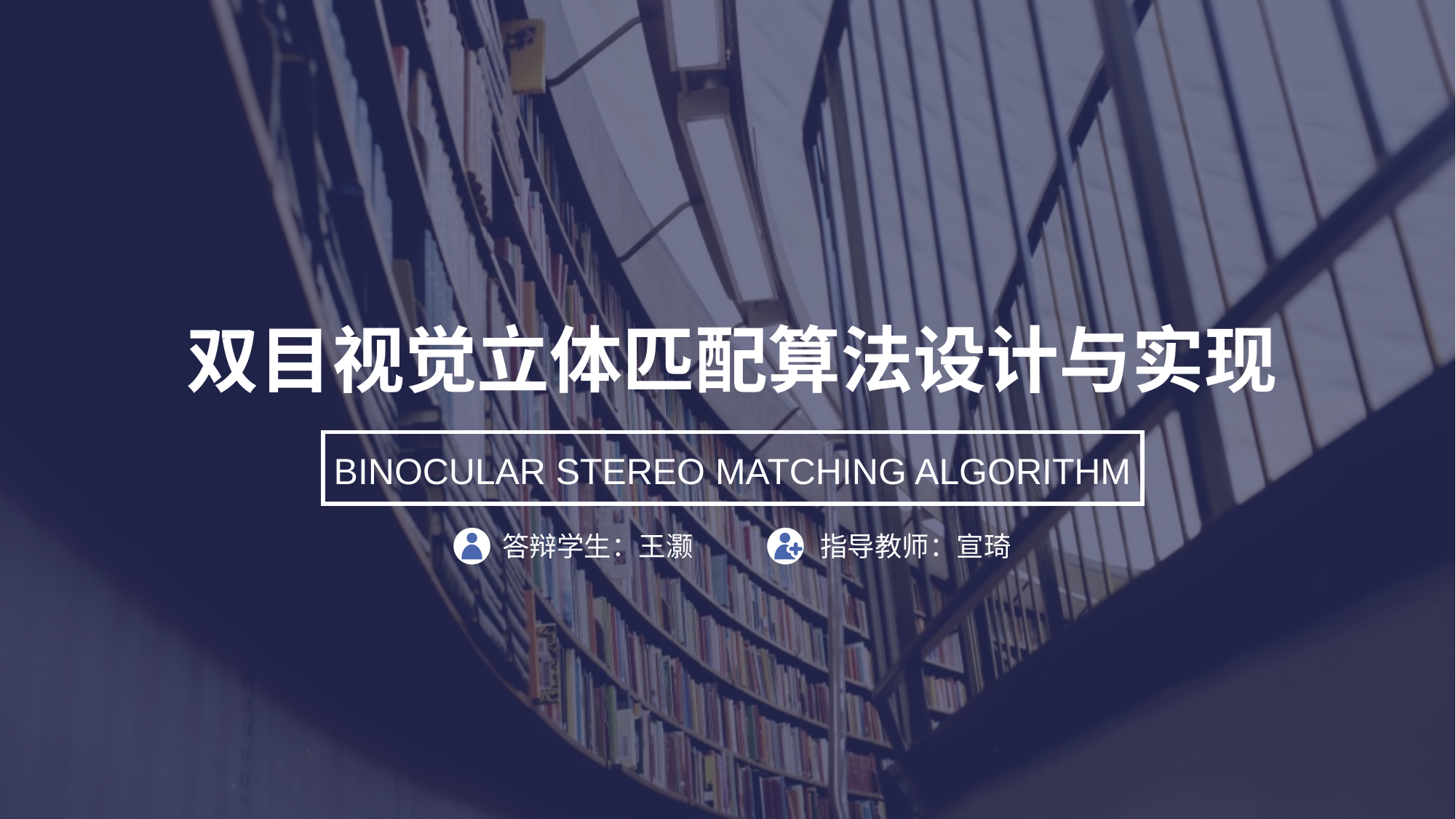

双目视觉立体匹配算法设计与实现

BINOCULAR STEREO MATCHING ALGORITHM
答辩学生：王灏
指导教师：宣琦